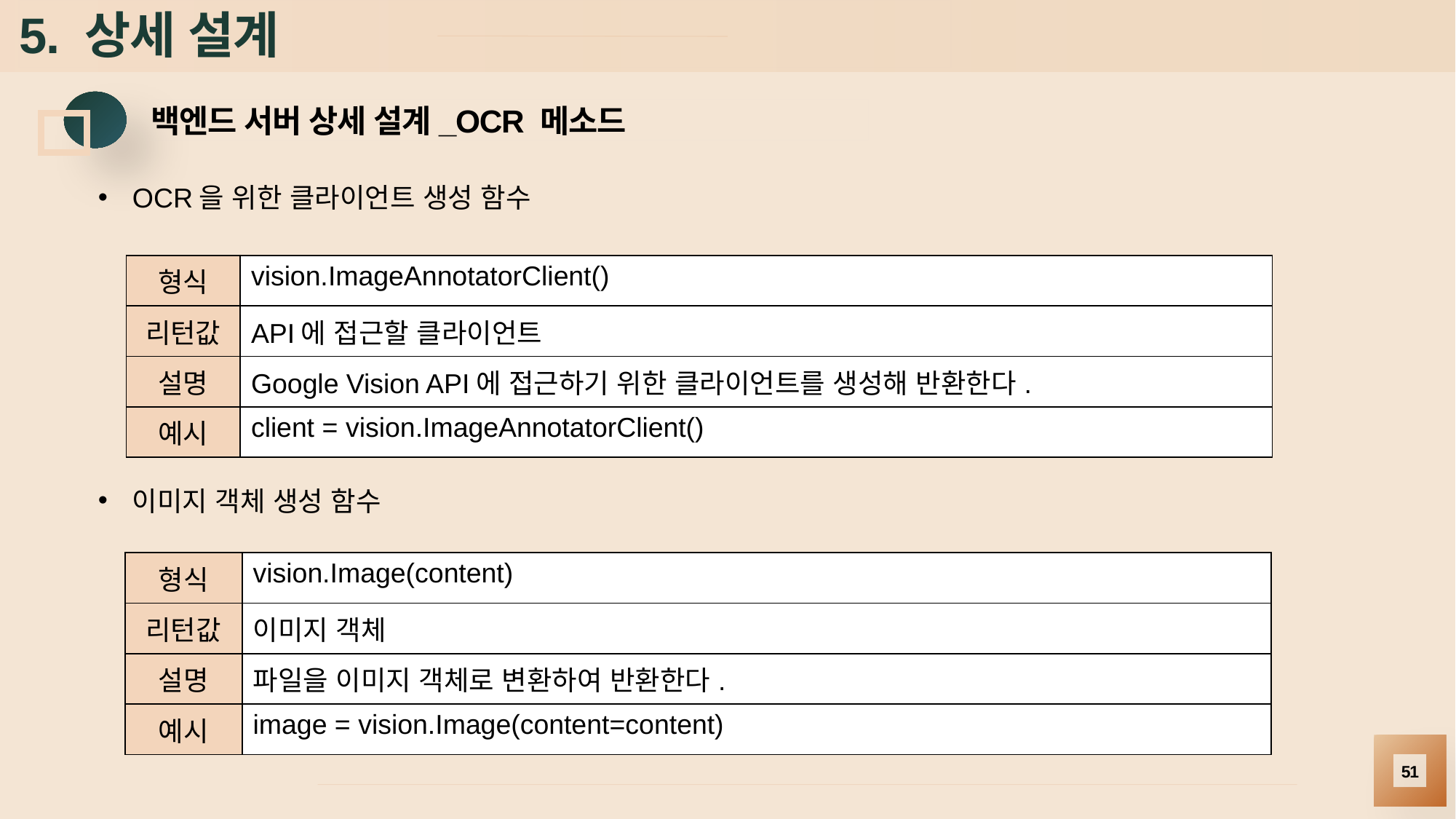

# 5. 상세 설계

백엔드 서버 상세 설계_OCR 메소드

OCR을 위한 클라이언트 생성 함수
| 형식 | vision.ImageAnnotatorClient() |
| --- | --- |
| 리턴값 | API에 접근할 클라이언트 |
| 설명 | Google Vision API에 접근하기 위한 클라이언트를 생성해 반환한다. |
| 예시 | client = vision.ImageAnnotatorClient() |
이미지 객체 생성 함수
| 형식 | vision.Image(content) |
| --- | --- |
| 리턴값 | 이미지 객체 |
| 설명 | 파일을 이미지 객체로 변환하여 반환한다. |
| 예시 | image = vision.Image(content=content) |
51